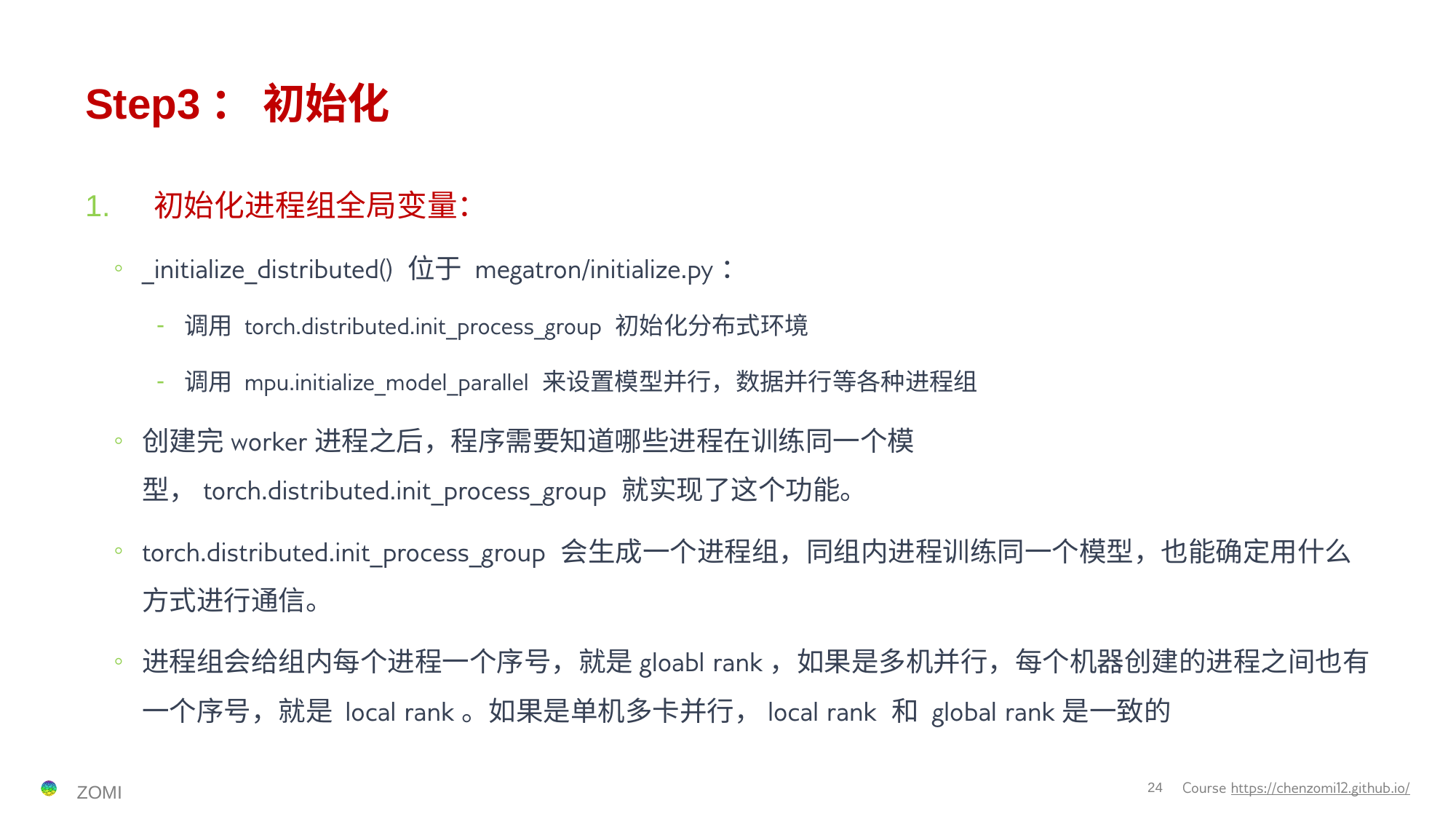

# Step3： 初始化
 初始化进程组全局变量：
_initialize_distributed() 位于 megatron/initialize.py：
调用 torch.distributed.init_process_group 初始化分布式环境
调用 mpu.initialize_model_parallel 来设置模型并行，数据并行等各种进程组
创建完worker进程之后，程序需要知道哪些进程在训练同一个模型，torch.distributed.init_process_group 就实现了这个功能。
torch.distributed.init_process_group 会生成一个进程组，同组内进程训练同一个模型，也能确定用什么方式进行通信。
进程组会给组内每个进程一个序号，就是gloabl rank，如果是多机并行，每个机器创建的进程之间也有一个序号，就是 local rank。如果是单机多卡并行，local rank 和 global rank是一致的